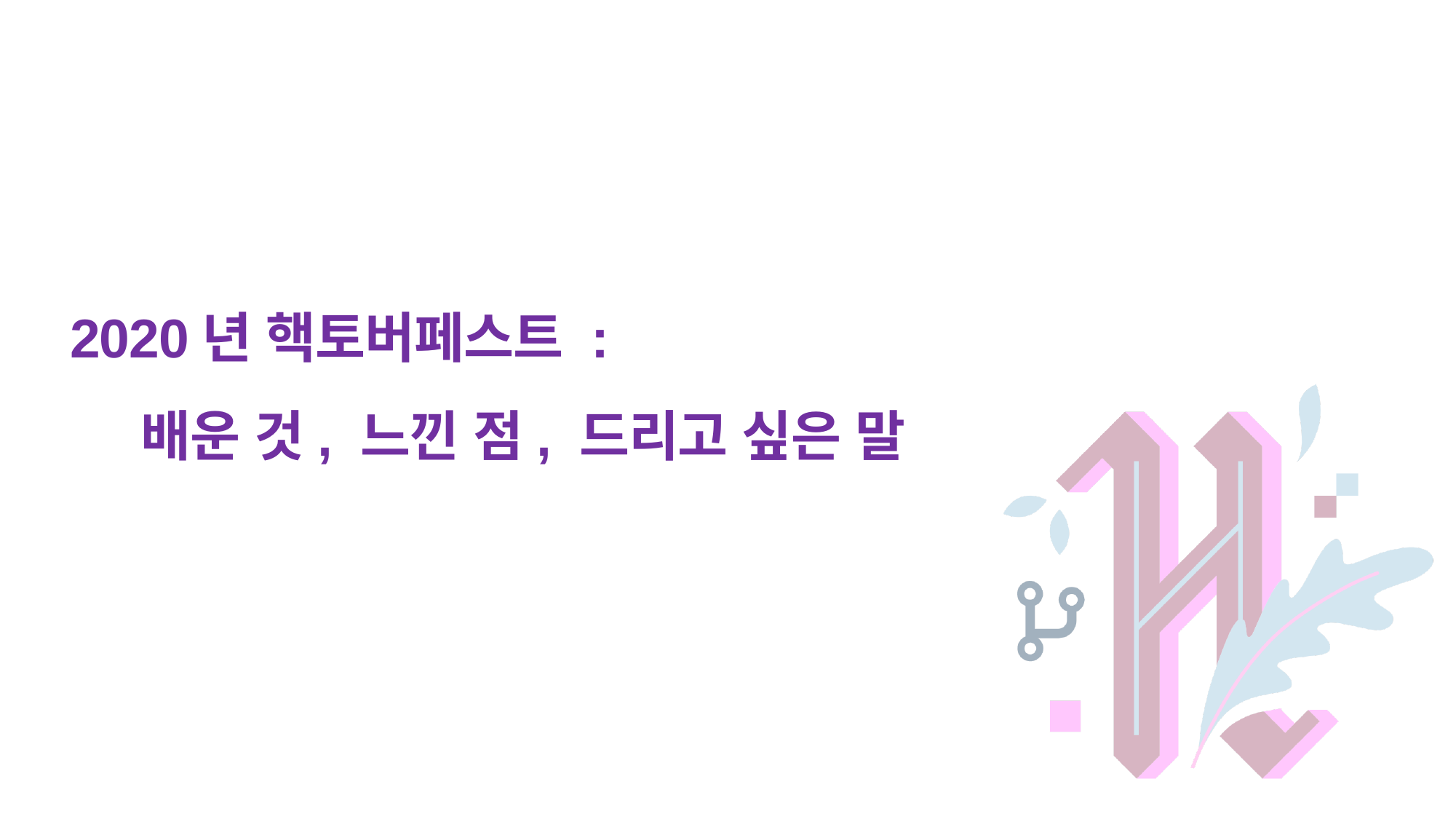

# 2020년 핵토버페스트 : 배운 것, 느낀 점, 드리고 싶은 말